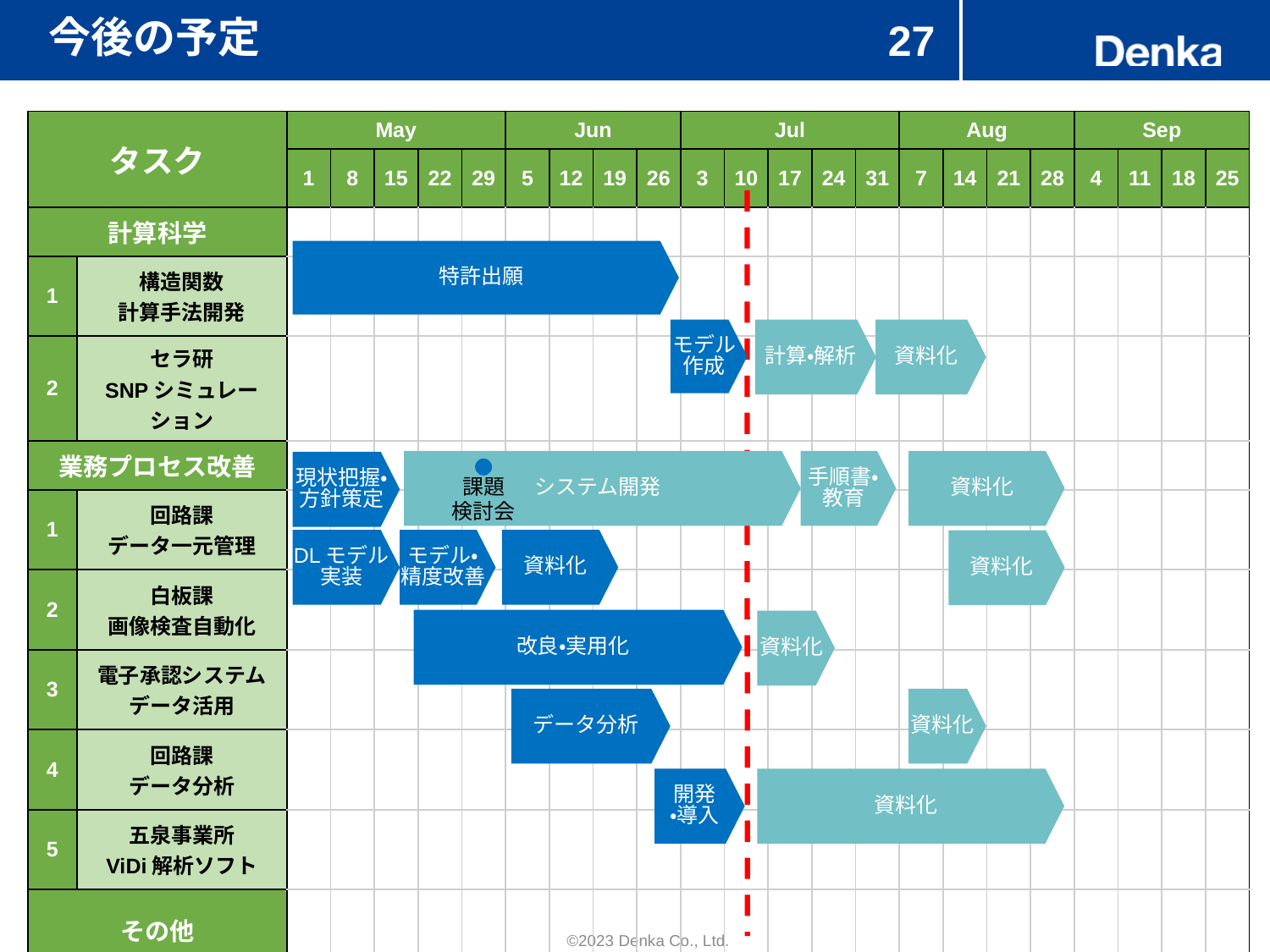

# 今後の予定
27
| タスク |  | May |  |  |  |  | Jun |  |  |  | Jul |  |  |  |  | Aug |  |  |  | Sep |  |  |  |
| --- | --- | --- | --- | --- | --- | --- | --- | --- | --- | --- | --- | --- | --- | --- | --- | --- | --- | --- | --- | --- | --- | --- | --- |
|  |  | 1 | 8 | 15 | 22 | 29 | 5 | 12 | 19 | 26 | 3 | 10 | 17 | 24 | 31 | 7 | 14 | 21 | 28 | 4 | 11 | 18 | 25 |
| 計算科学 |  |  |  |  |  |  |  |  |  |  |  |  |  |  |  |  |  |  |  |  |  |  |  |
| 1 | 構造関数 計算手法開発 |  |  |  |  |  |  |  |  |  |  |  |  |  |  |  |  |  |  |  |  |  |  |
| 2 | セラ研 SNPシミュレーション |  |  |  |  |  |  |  |  |  |  |  |  |  |  |  |  |  |  |  |  |  |  |
| 業務プロセス改善 |  |  |  |  |  |  |  |  |  |  |  |  |  |  |  |  |  |  |  |  |  |  |  |
| 1 | 回路課 データ一元管理 |  |  |  |  |  |  |  |  |  |  |  |  |  |  |  |  |  |  |  |  |  |  |
| 2 | 白板課 画像検査自動化 |  |  |  |  |  |  |  |  |  |  |  |  |  |  |  |  |  |  |  |  |  |  |
| 3 | 電子承認システム データ活用 |  |  |  |  |  |  |  |  |  |  |  |  |  |  |  |  |  |  |  |  |  |  |
| 4 | 回路課 データ分析 |  |  |  |  |  |  |  |  |  |  |  |  |  |  |  |  |  |  |  |  |  |  |
| 5 | 五泉事業所 ViDi解析ソフト |  |  |  |  |  |  |  |  |  |  |  |  |  |  |  |  |  |  |  |  |  |  |
| その他 |  |  |  |  |  |  |  |  |  |  |  |  |  |  |  |  |  |  |  |  |  |  |  |
特許出願
資料化
モデル作成
計算・解析
システム開発
手順書・教育
資料化
現状把握・
方針策定

課題
検討会
資料化
DLモデル実装
モデル・精度改善
資料化
改良・実用化
資料化
データ分析
資料化
開発
・導入
資料化